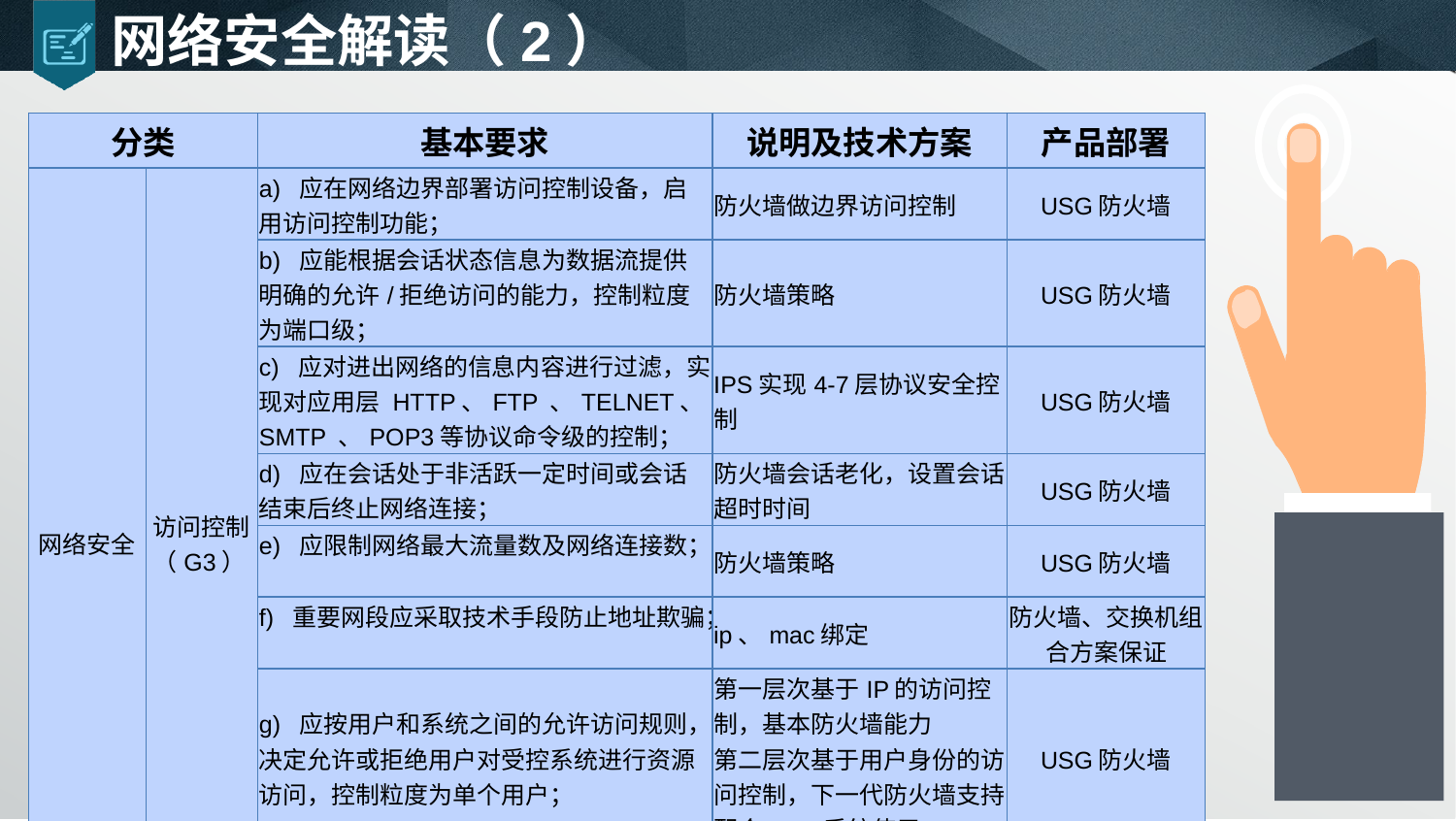

# 网络安全解读（2）

| 分类 |  | 基本要求 | 说明及技术方案 | 产品部署 |
| --- | --- | --- | --- | --- |
| 网络安全 | 访问控制（G3） | a) 应在网络边界部署访问控制设备，启用访问控制功能； | 防火墙做边界访问控制 | USG防火墙 |
|  |  | b) 应能根据会话状态信息为数据流提供明确的允许/拒绝访问的能力，控制粒度为端口级； | 防火墙策略 | USG防火墙 |
|  |  | c) 应对进出网络的信息内容进行过滤，实现对应用层 HTTP、FTP 、TELNET、SMTP 、POP3等协议命令级的控制； | IPS实现4-7层协议安全控制 | USG防火墙 |
|  |  | d) 应在会话处于非活跃一定时间或会话结束后终止网络连接； | 防火墙会话老化，设置会话超时时间 | USG防火墙 |
|  |  | e) 应限制网络最大流量数及网络连接数； | 防火墙策略 | USG防火墙 |
|  |  | f) 重要网段应采取技术手段防止地址欺骗； | ip、mac绑定 | 防火墙、交换机组合方案保证 |
|  |  | g) 应按用户和系统之间的允许访问规则，决定允许或拒绝用户对受控系统进行资源访问，控制粒度为单个用户； | 第一层次基于IP的访问控制，基本防火墙能力 第二层次基于用户身份的访问控制，下一代防火墙支持，配合AAA系统使用 | USG防火墙 |
|  |  | h) 应限制具有拨号访问权限的用户数量。 | 拨号接入设备控制（可能包括PPTP等VPN方式） | USG防火墙 |